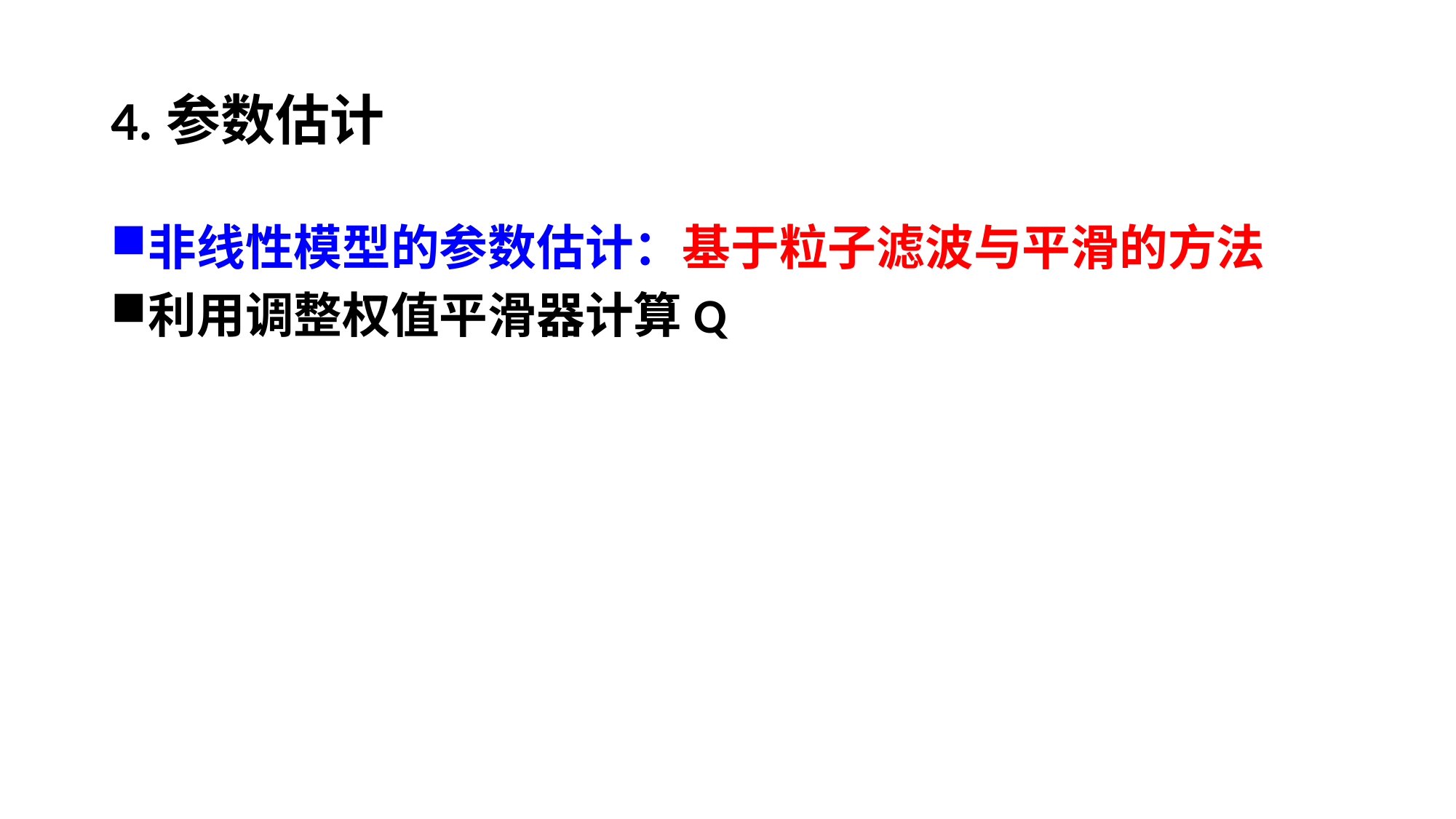

# 4.参数估计
非线性模型的参数估计：基于粒子滤波与平滑的方法
利用调整权值平滑器计算Q